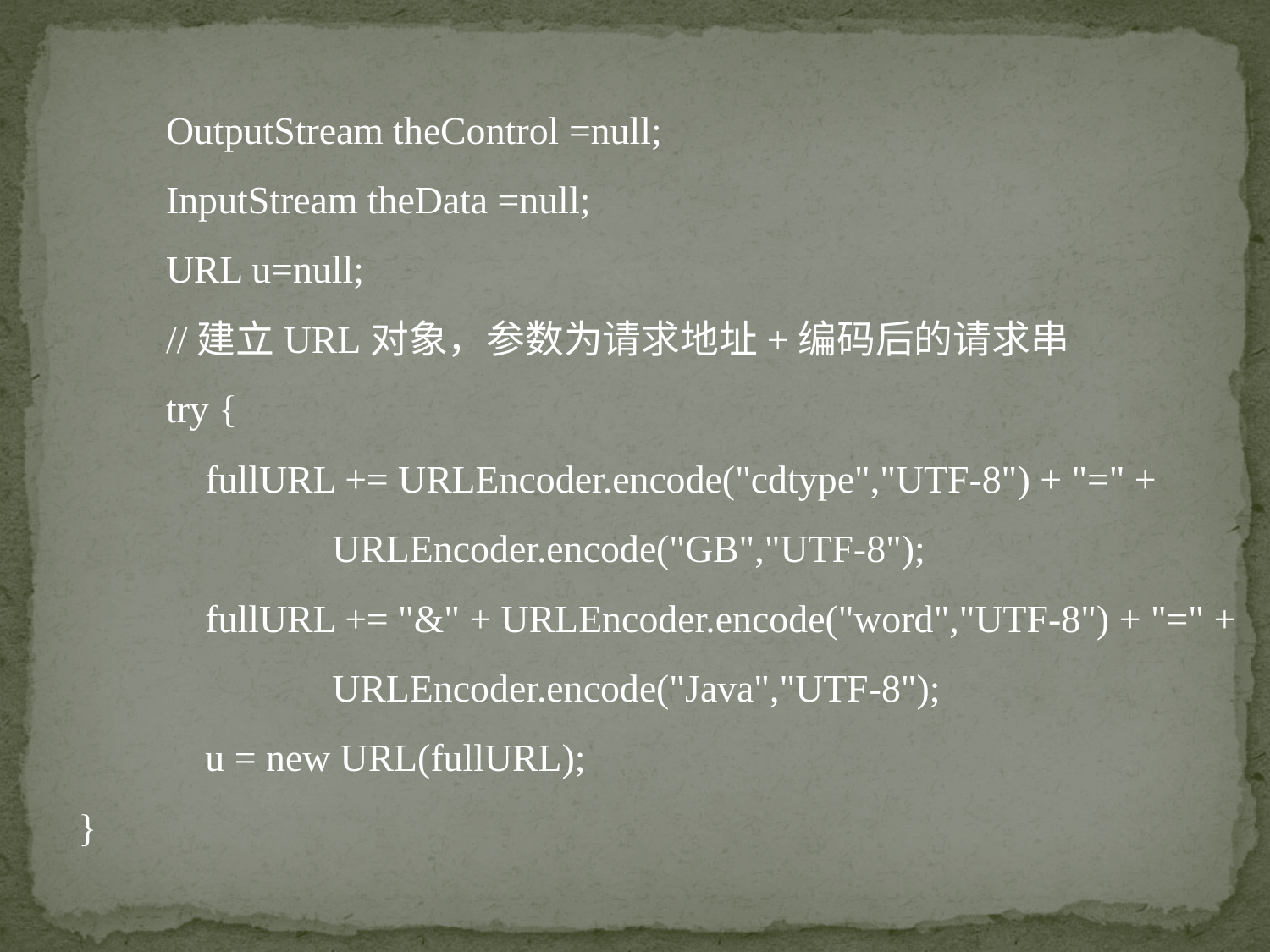

OutputStream theControl =null;
         InputStream theData =null;
         URL u=null;
         //建立URL对象，参数为请求地址+编码后的请求串
         try {
	fullURL += URLEncoder.encode("cdtype","UTF-8") + "=" +
 		URLEncoder.encode("GB","UTF-8");
	fullURL += "&" + URLEncoder.encode("word","UTF-8") + "=" +
 		URLEncoder.encode("Java","UTF-8");
	u = new URL(fullURL);
}